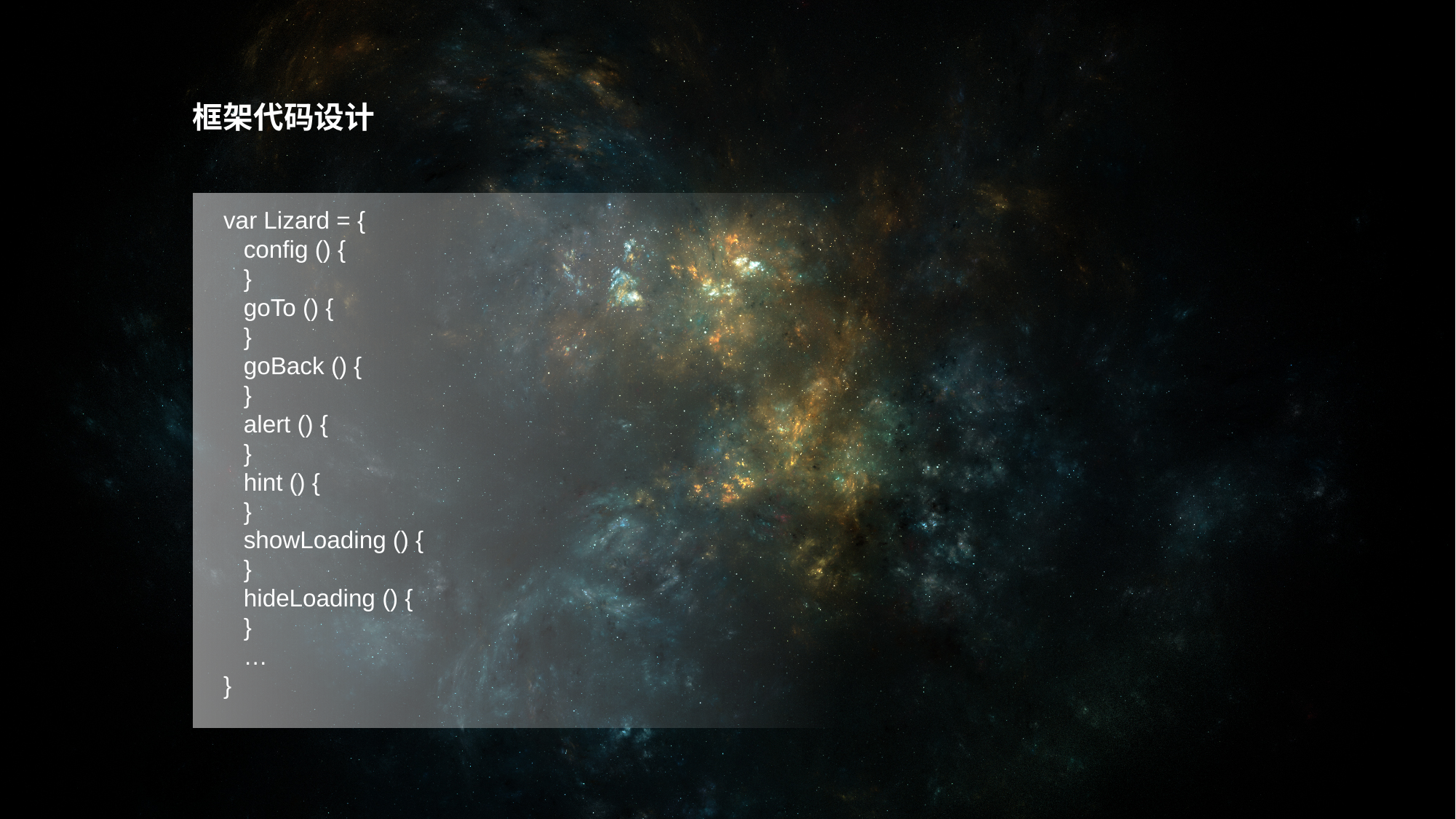

框架代码设计

var Lizard = {
   config () {
   }
   goTo () {
   }
   goBack () {
   }
   alert () {
   }
   hint () {
   }
   showLoading () {
   }
   hideLoading () {
   }
   …
}